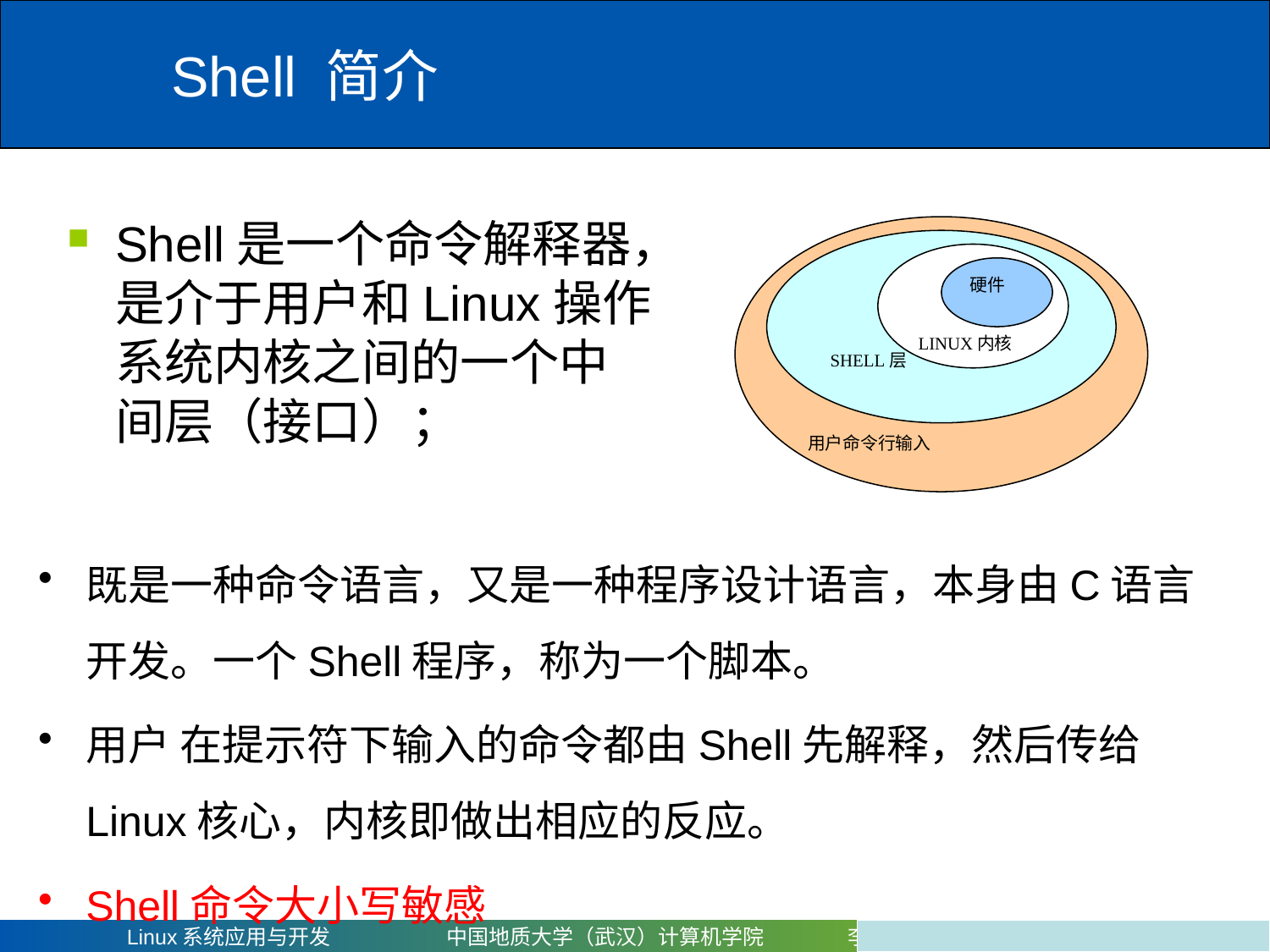

# Shell 简介
Shell是一个命令解释器，是介于用户和Linux操作系统内核之间的一个中间层（接口）；

用户命令行输入

SHELL层

LINUX内核
硬件
既是一种命令语言，又是一种程序设计语言，本身由C语言开发。一个Shell程序，称为一个脚本。
用户 在提示符下输入的命令都由Shell先解释，然后传给Linux核心，内核即做出相应的反应。
Shell命令大小写敏感